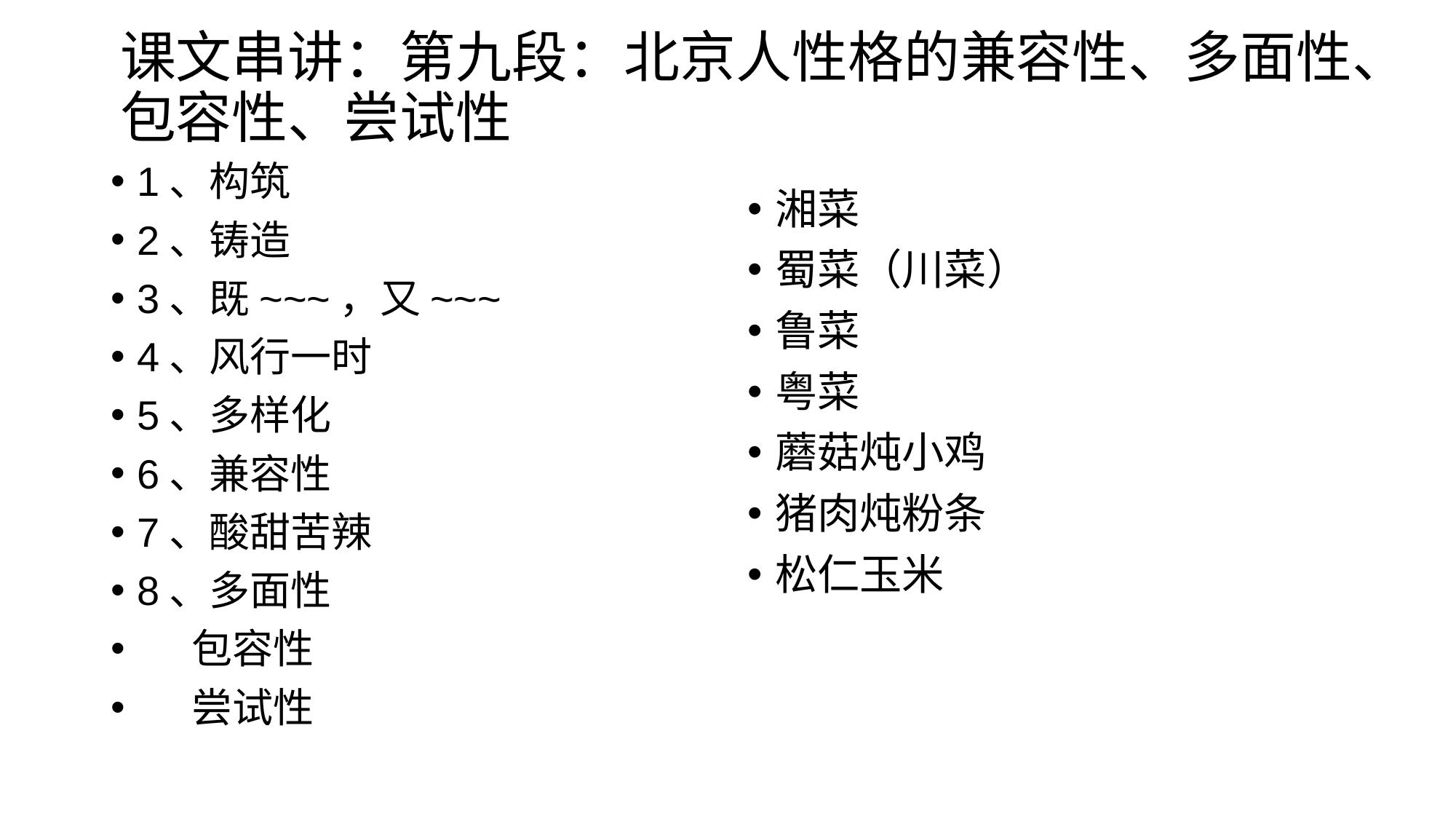

# 课文串讲：第九段：北京人性格的兼容性、多面性、包容性、尝试性
1、构筑
2、铸造
3、既~~~，又~~~
4、风行一时
5、多样化
6、兼容性
7、酸甜苦辣
8、多面性
     包容性
     尝试性
湘菜
蜀菜（川菜）
鲁菜
粤菜
蘑菇炖小鸡
猪肉炖粉条
松仁玉米